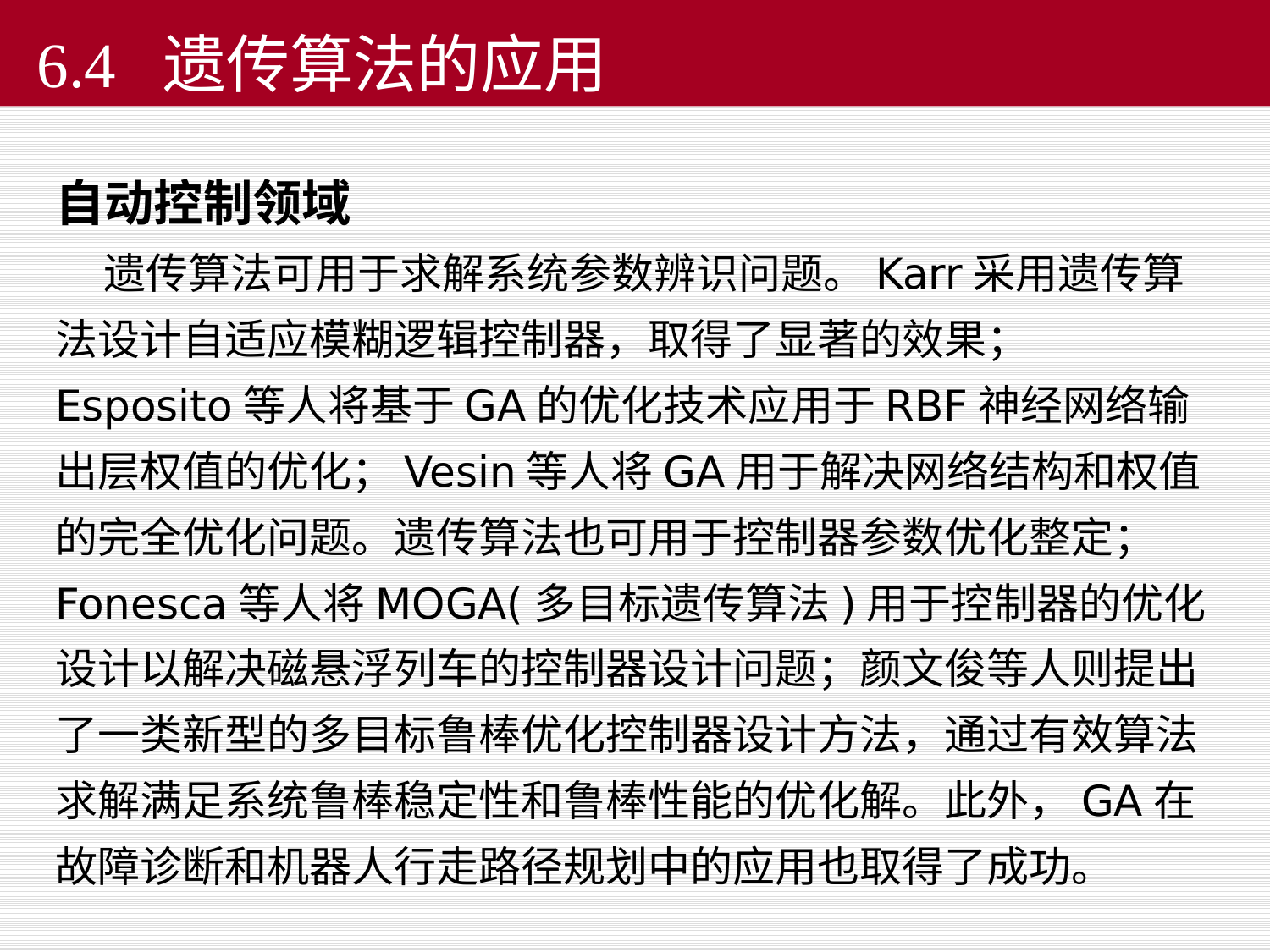

#
6.4  遗传算法的应用
自动控制领域
    遗传算法可用于求解系统参数辨识问题。Karr采用遗传算法设计自适应模糊逻辑控制器，取得了显著的效果；Esposito等人将基于GA的优化技术应用于RBF神经网络输出层权值的优化；Vesin等人将GA用于解决网络结构和权值的完全优化问题。遗传算法也可用于控制器参数优化整定；Fonesca等人将MOGA(多目标遗传算法)用于控制器的优化设计以解决磁悬浮列车的控制器设计问题；颜文俊等人则提出了一类新型的多目标鲁棒优化控制器设计方法，通过有效算法求解满足系统鲁棒稳定性和鲁棒性能的优化解。此外，GA在故障诊断和机器人行走路径规划中的应用也取得了成功。

146